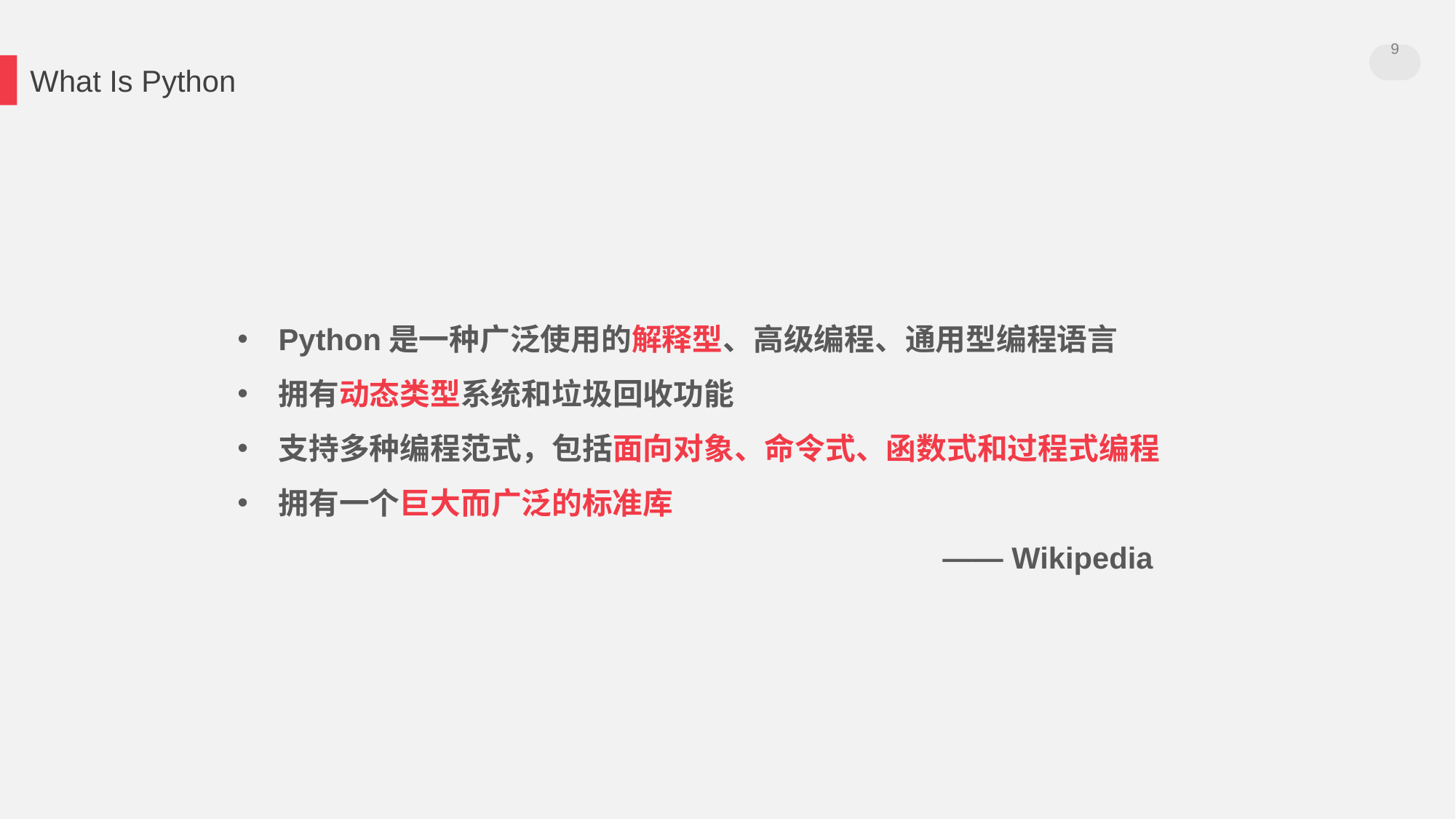

9
What Is Python
Python是一种广泛使用的解释型、高级编程、通用型编程语言
拥有动态类型系统和垃圾回收功能
支持多种编程范式，包括面向对象、命令式、函数式和过程式编程
拥有一个巨大而广泛的标准库
			      —— Wikipedia